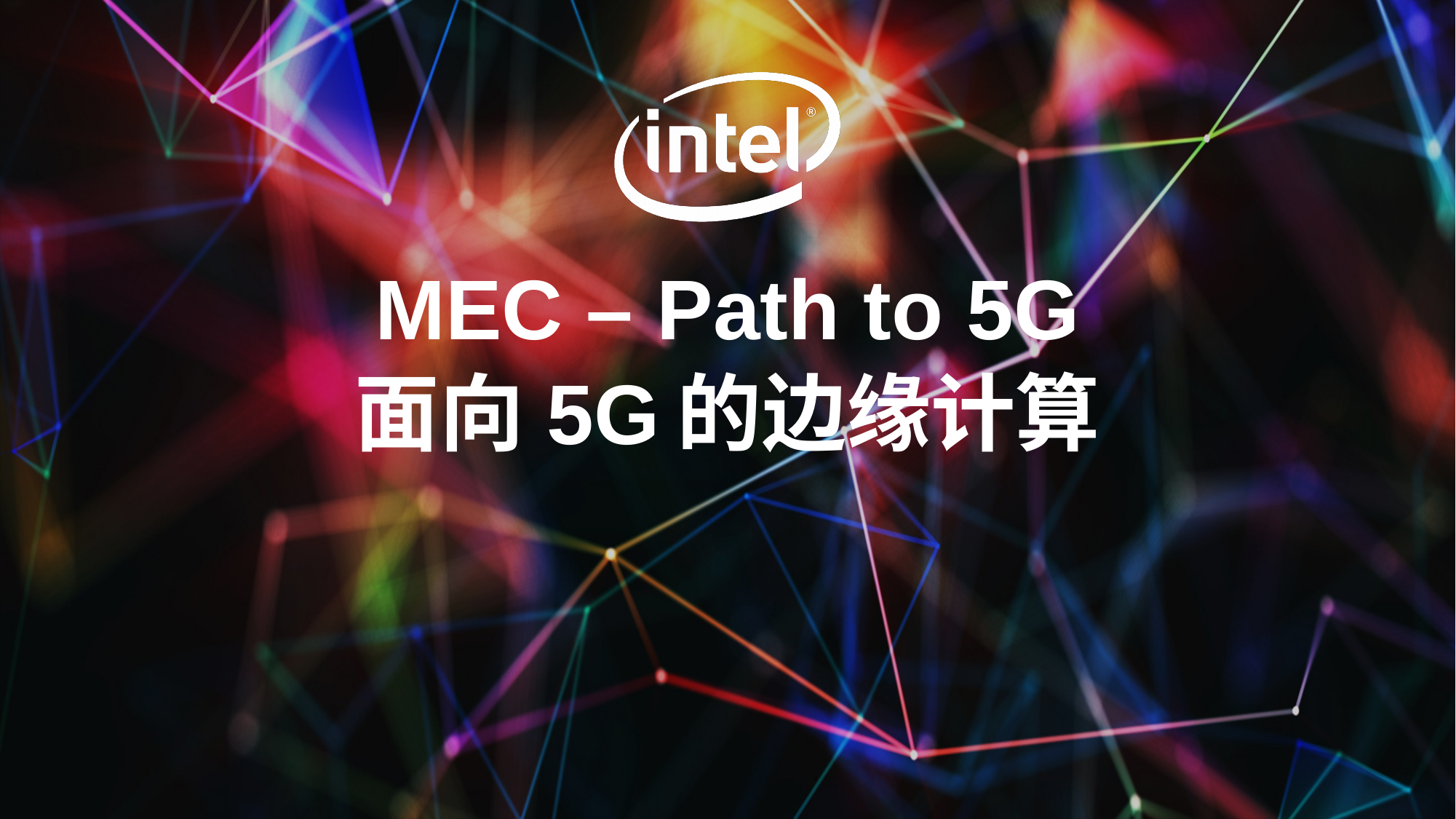

# MEC – Path to 5G 面向5G的边缘计算